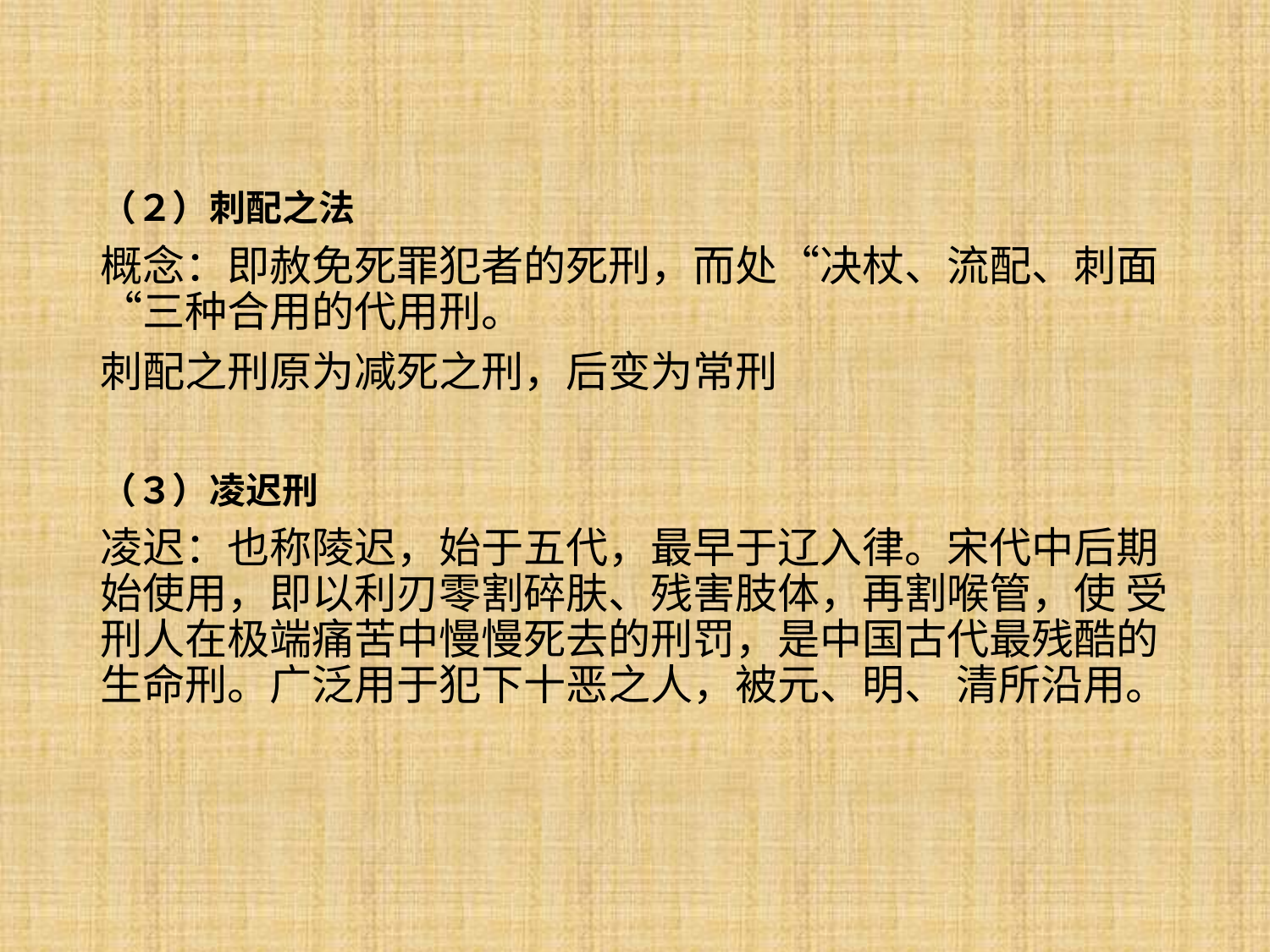

（２）刺配之法
概念：即赦免死罪犯者的死刑，而处“决杖、流配、刺面“三种合用的代用刑。
刺配之刑原为减死之刑，后变为常刑

（３）凌迟刑
凌迟：也称陵迟，始于五代，最早于辽入律。宋代中后期始使用，即以利刃零割碎肤、残害肢体，再割喉管，使 受 刑人在极端痛苦中慢慢死去的刑罚，是中国古代最残酷的生命刑。广泛用于犯下十恶之人，被元、明、 清所沿用。